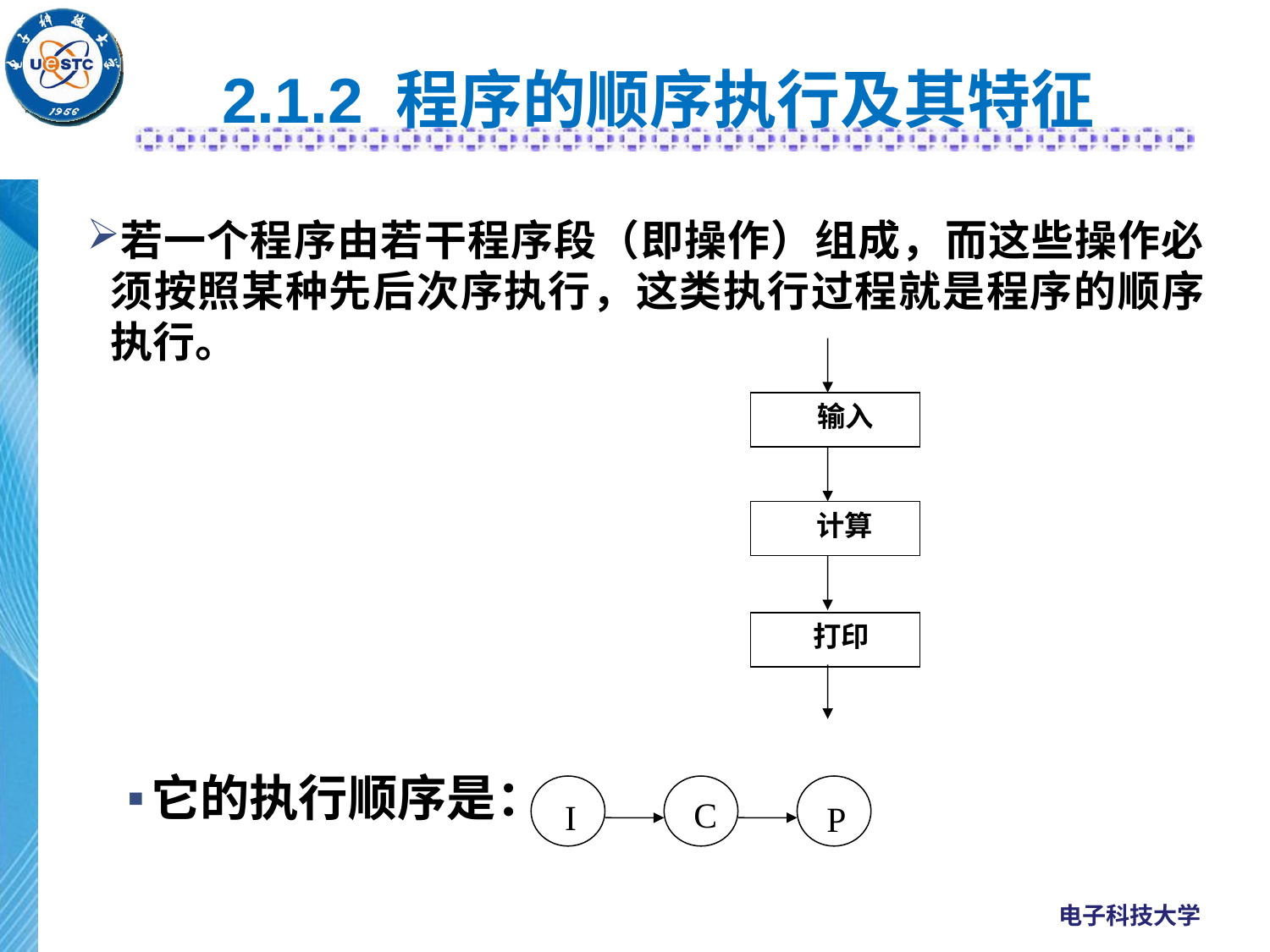

2.1.2 程序的顺序执行及其特征
若一个程序由若干程序段（即操作）组成，而这些操作必须按照某种先后次序执行，这类执行过程就是程序的顺序执行。

  输入

  计算

 打印

它的执行顺序是：

I

C

P